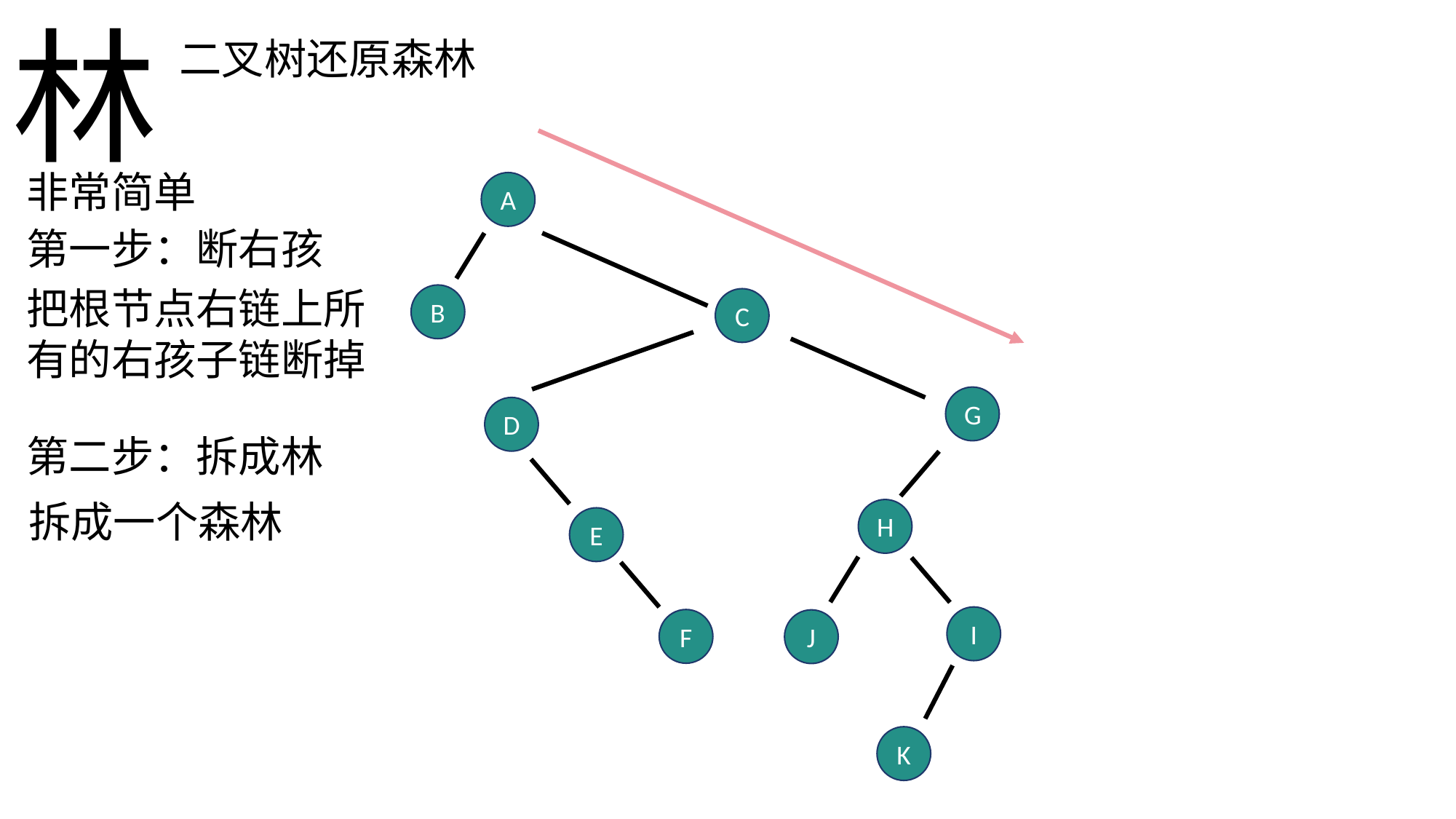

林
二叉树还原森林
知道了怎么把二叉树还原成树
非常简单
A
第一步：断右孩
接下来让我们看看怎么把它还原成森林
把根节点右链上所有的右孩子链断掉
B
C
G
D
第二步：拆成林
拆成一个森林
H
E
I
F
J
K